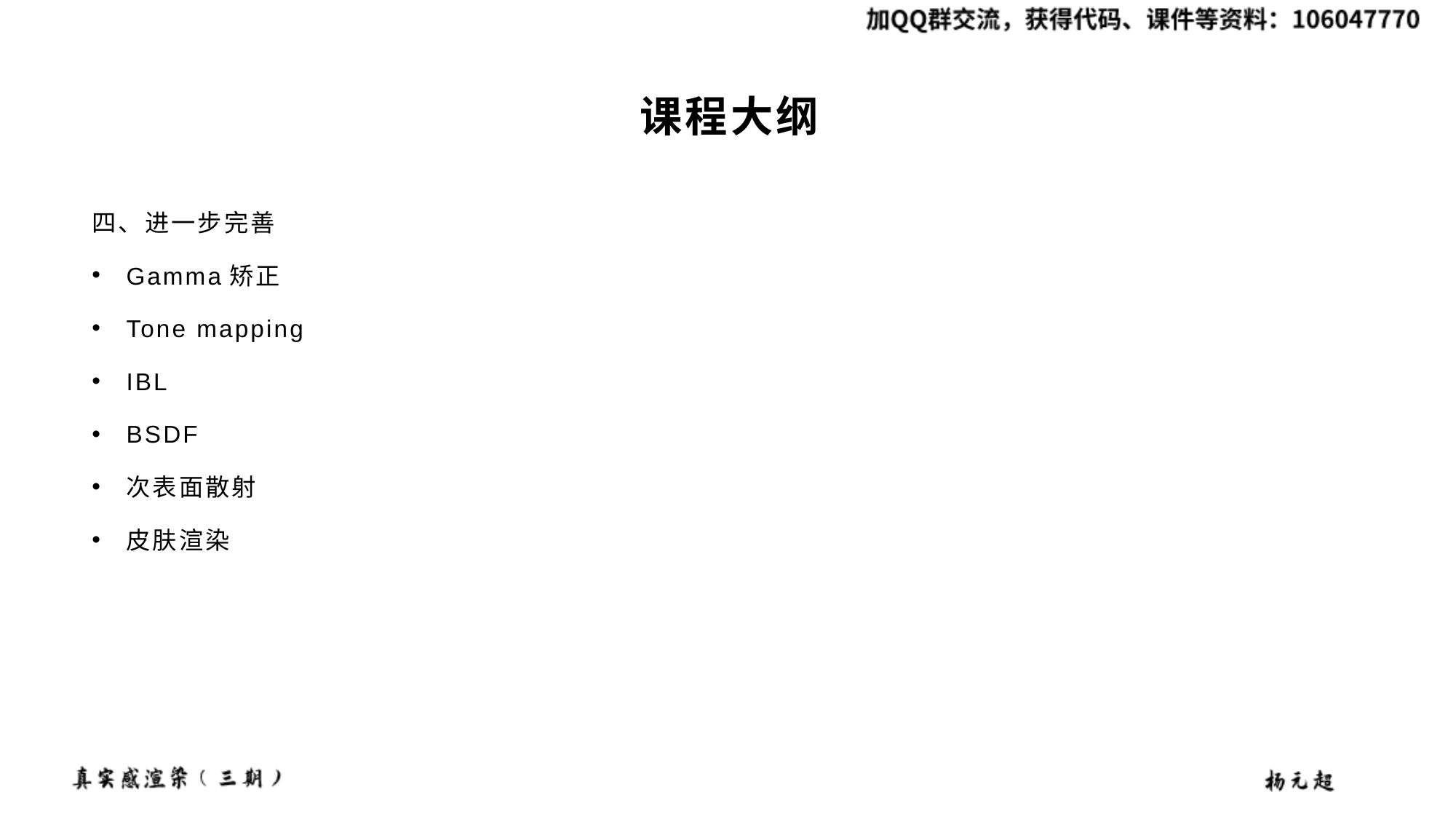

# 课程大纲
四、进一步完善
Gamma矫正
Tone mapping
IBL
BSDF
次表面散射
皮肤渲染